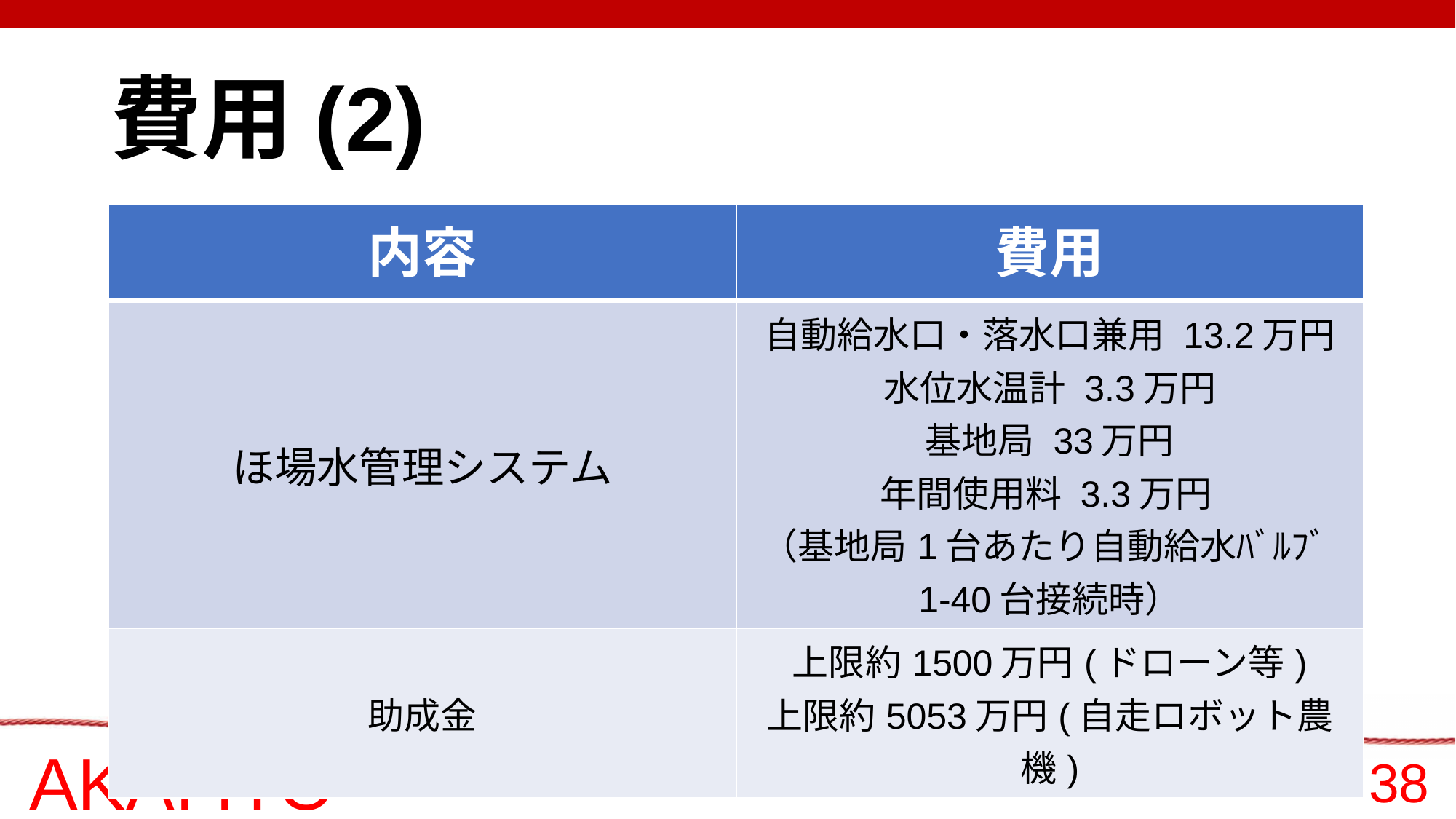

# 費用(2)
| 内容 | 費用 |
| --- | --- |
| ほ場水管理システム | 自動給水口・落水口兼用 13.2万円 水位水温計 3.3万円 基地局 33万円 年間使用料 3.3万円 （基地局1台あたり自動給水ﾊﾞﾙﾌﾞ1-40台接続時） |
| 助成金​ | 上限約1500万円(ドローン等)​ 上限約5053万円(自走ロボット農機)​ |
AKAI ITO
38